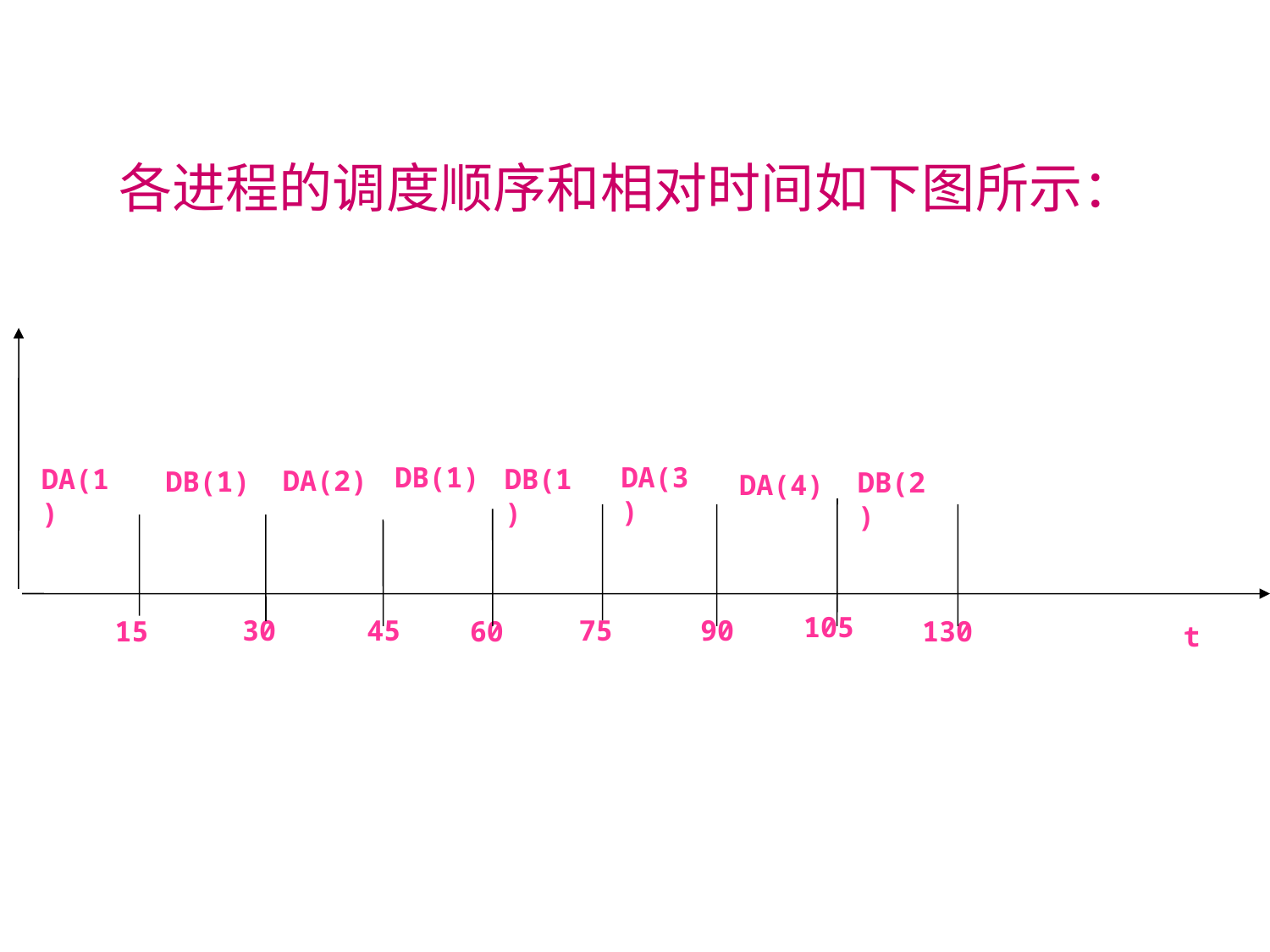

# 各进程的调度顺序和相对时间如下图所示：

DB(1)
DA(3)
DA(1)
DB(1)
DA(2)
DB(1)
DB(2)
DA(4)

105
30
45
75
90
15
60
130
t